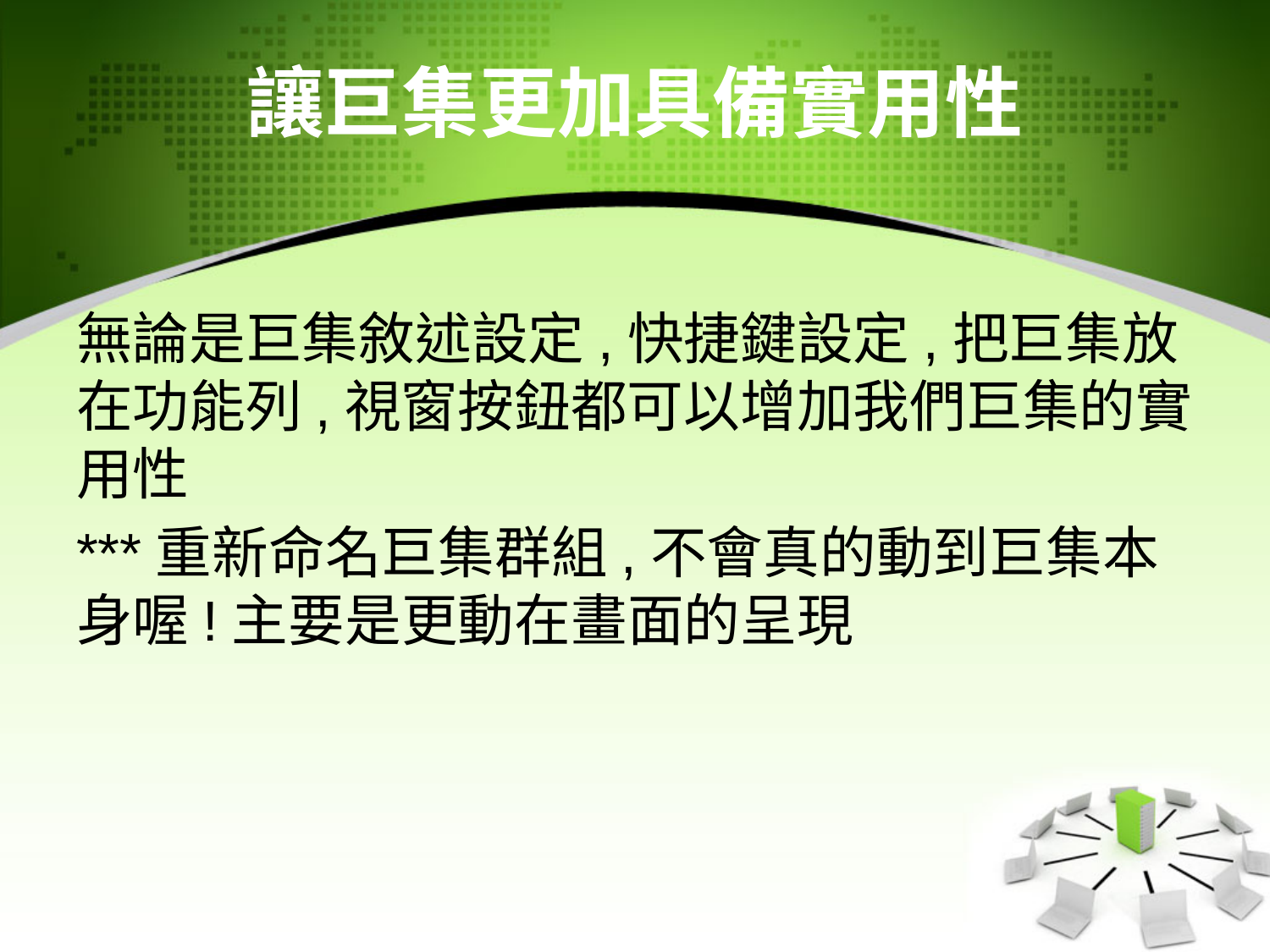

# 讓巨集更加具備實用性
無論是巨集敘述設定,快捷鍵設定,把巨集放在功能列,視窗按鈕都可以增加我們巨集的實用性
***重新命名巨集群組,不會真的動到巨集本身喔!主要是更動在畫面的呈現